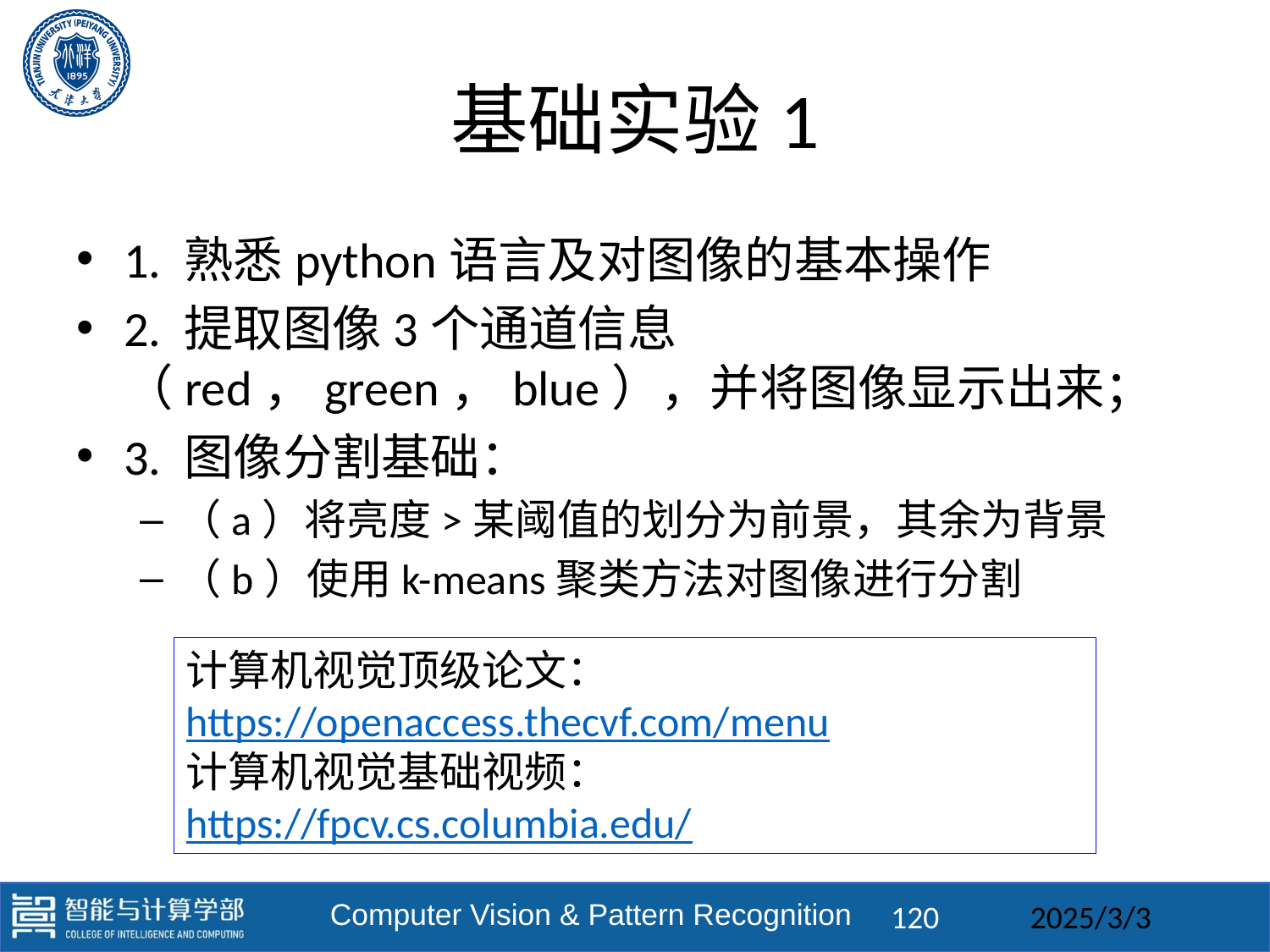

# 基础实验1
1. 熟悉python语言及对图像的基本操作
2. 提取图像3个通道信息（red，green，blue），并将图像显示出来；
3. 图像分割基础：
（a）将亮度>某阈值的划分为前景，其余为背景
（b）使用k-means聚类方法对图像进行分割
计算机视觉顶级论文：https://openaccess.thecvf.com/menu
计算机视觉基础视频：
https://fpcv.cs.columbia.edu/
120
2025/3/3